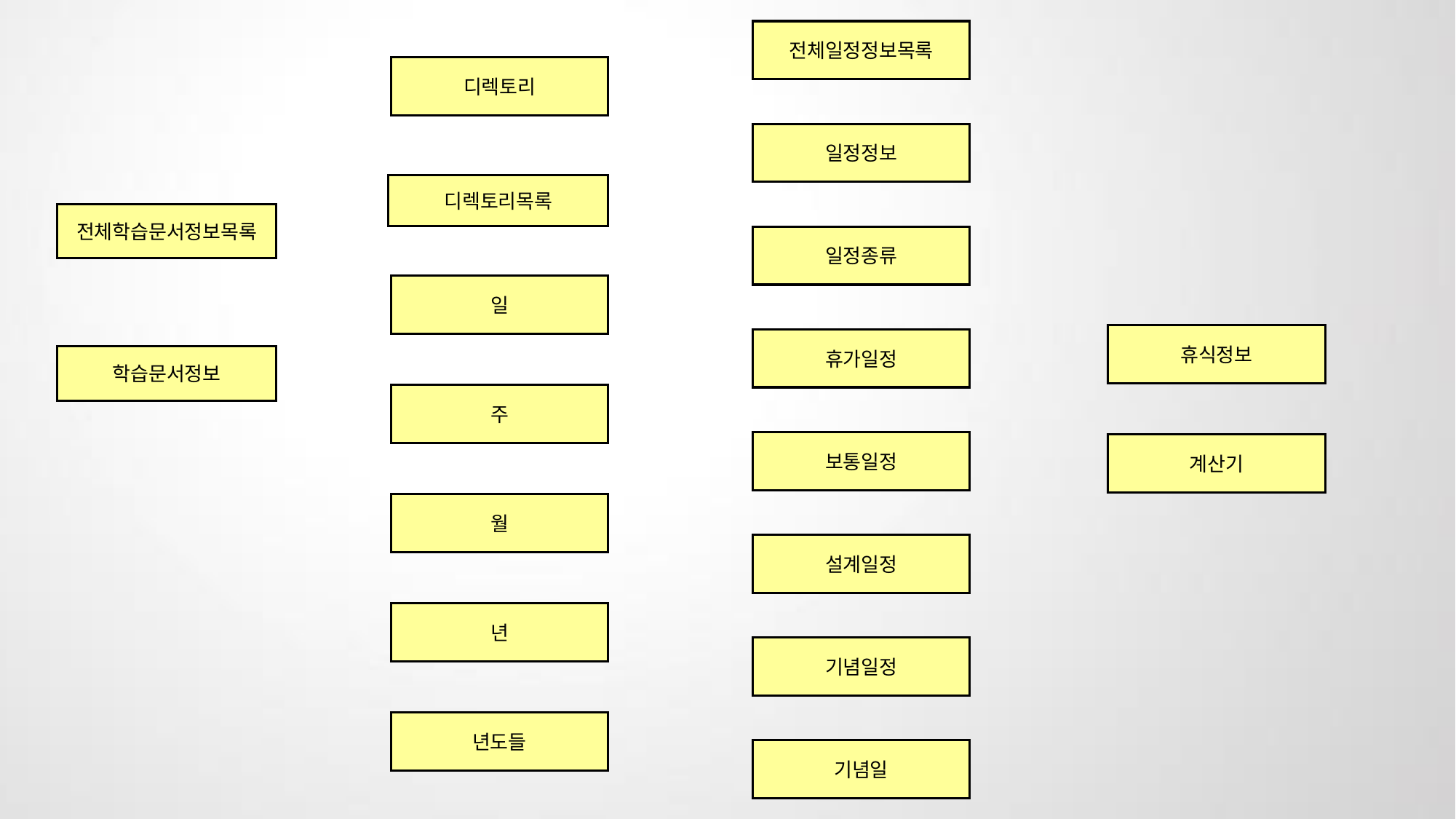

3-4. 2차 키추출을 통한 class 후보
전체일정정보목록
디렉토리
일정정보
디렉토리목록
전체학습문서정보목록
일정종류
일
휴식정보
휴가일정
학습문서정보
주
보통일정
계산기
월
설계일정
년
기념일정
년도들
기념일

학습문서정보
전체학습문서정보